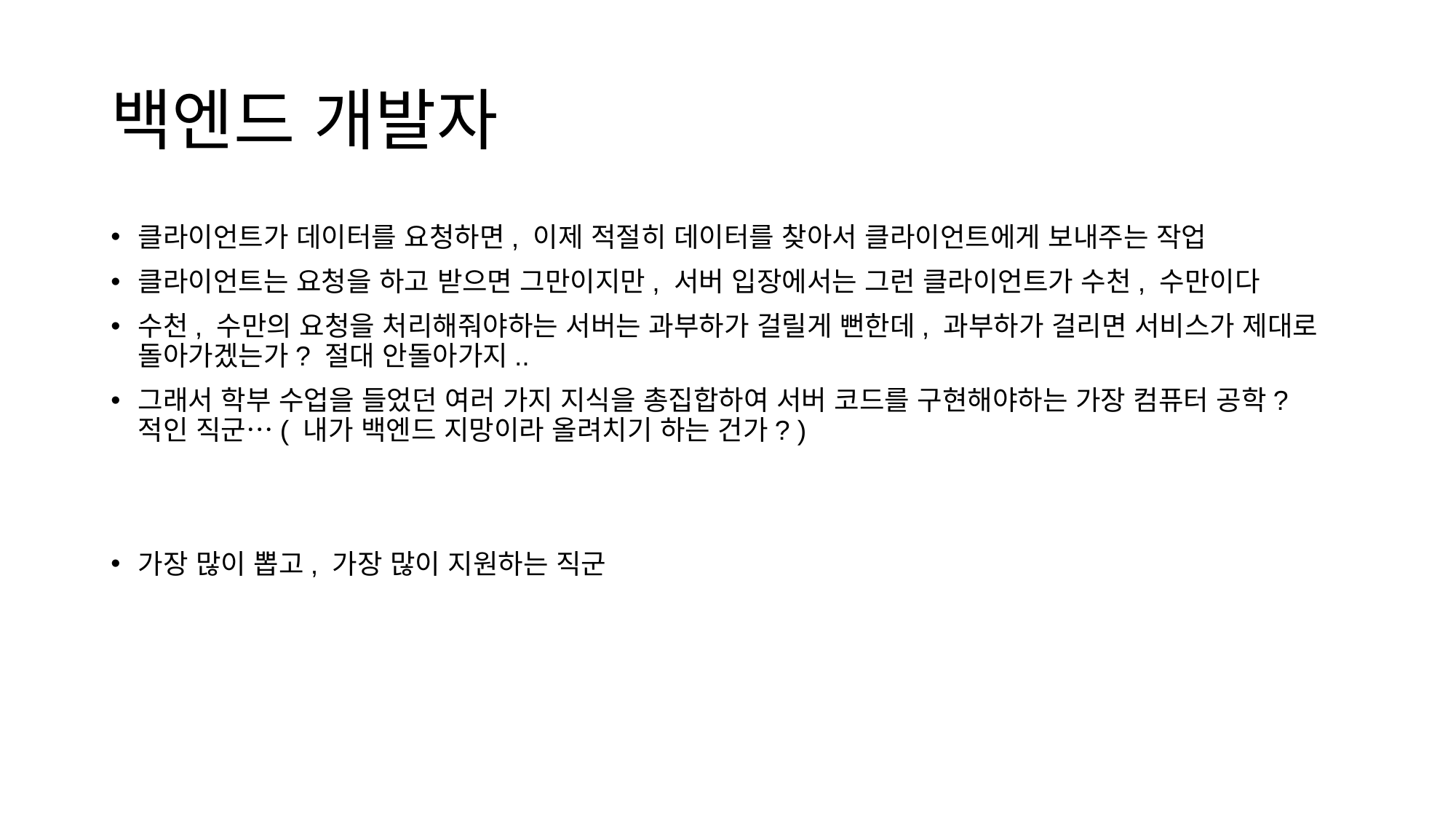

# 백엔드 개발자
클라이언트가 데이터를 요청하면, 이제 적절히 데이터를 찾아서 클라이언트에게 보내주는 작업
클라이언트는 요청을 하고 받으면 그만이지만, 서버 입장에서는 그런 클라이언트가 수천, 수만이다
수천, 수만의 요청을 처리해줘야하는 서버는 과부하가 걸릴게 뻔한데, 과부하가 걸리면 서비스가 제대로 돌아가겠는가? 절대 안돌아가지..
그래서 학부 수업을 들었던 여러 가지 지식을 총집합하여 서버 코드를 구현해야하는 가장 컴퓨터 공학? 적인 직군…( 내가 백엔드 지망이라 올려치기 하는 건가? )

가장 많이 뽑고, 가장 많이 지원하는 직군